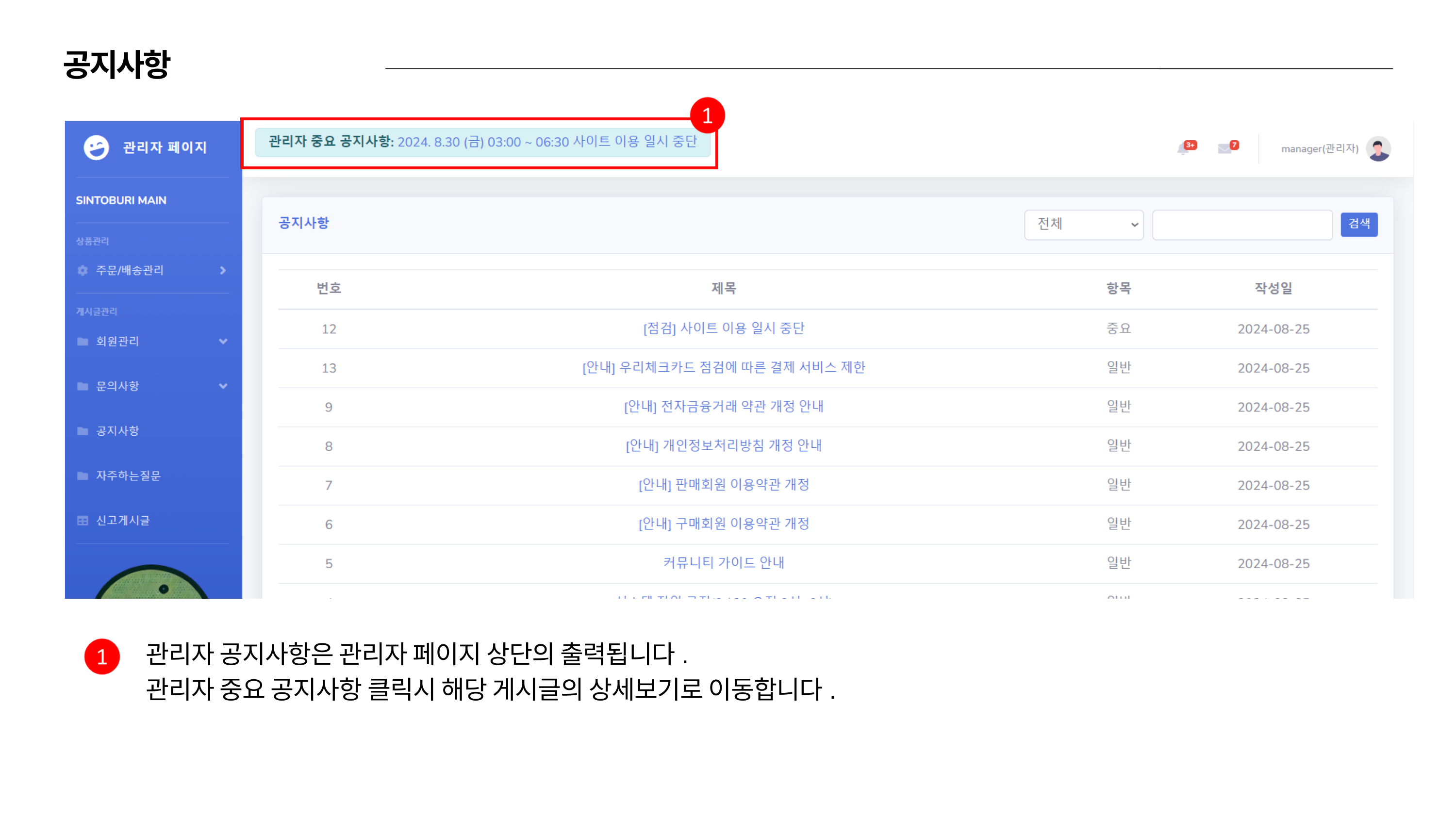

공지사항

관리자 공지사항은 관리자 페이지 상단의 출력됩니다.
관리자 중요 공지사항 클릭시 해당 게시글의 상세보기로 이동합니다.